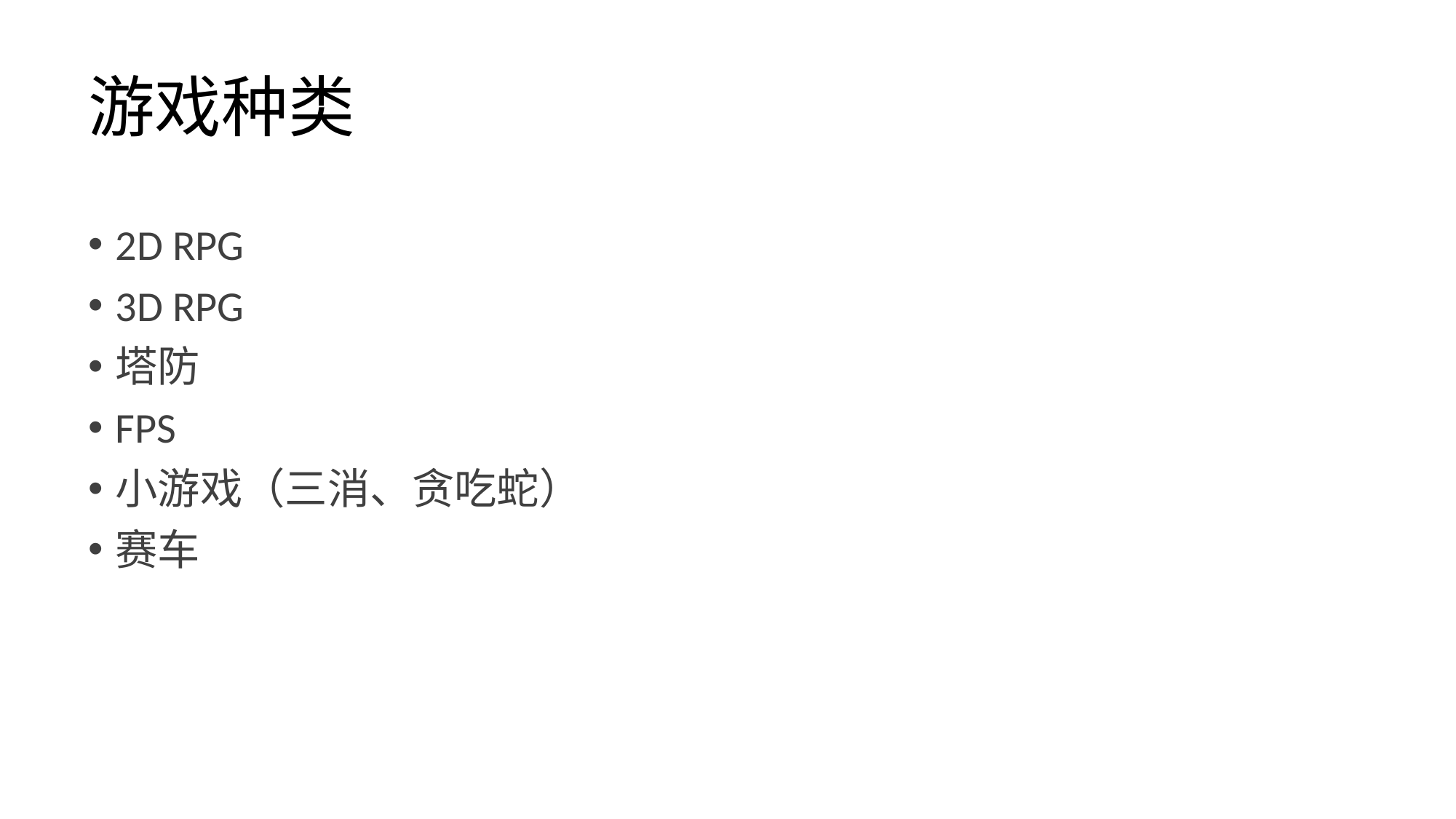

# 游戏种类
2D RPG
3D RPG
塔防
FPS
小游戏（三消、贪吃蛇）
赛车